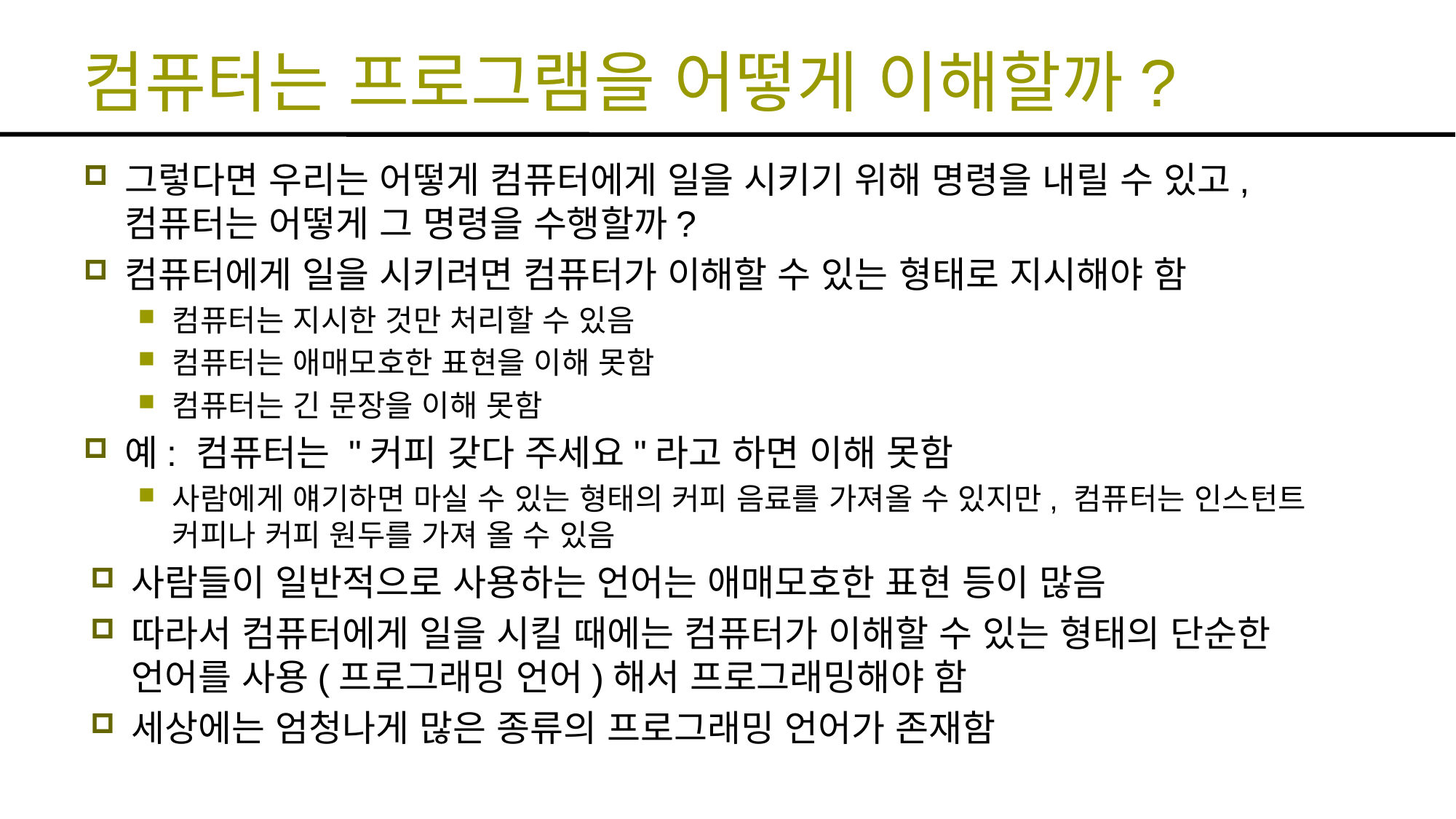

# 컴퓨터는 프로그램을 어떻게 이해할까?
그렇다면 우리는 어떻게 컴퓨터에게 일을 시키기 위해 명령을 내릴 수 있고, 컴퓨터는 어떻게 그 명령을 수행할까?
컴퓨터에게 일을 시키려면 컴퓨터가 이해할 수 있는 형태로 지시해야 함
컴퓨터는 지시한 것만 처리할 수 있음
컴퓨터는 애매모호한 표현을 이해 못함
컴퓨터는 긴 문장을 이해 못함
예: 컴퓨터는 "커피 갖다 주세요"라고 하면 이해 못함
사람에게 얘기하면 마실 수 있는 형태의 커피 음료를 가져올 수 있지만, 컴퓨터는 인스턴트 커피나 커피 원두를 가져 올 수 있음
사람들이 일반적으로 사용하는 언어는 애매모호한 표현 등이 많음
따라서 컴퓨터에게 일을 시킬 때에는 컴퓨터가 이해할 수 있는 형태의 단순한 언어를 사용(프로그래밍 언어)해서 프로그래밍해야 함
세상에는 엄청나게 많은 종류의 프로그래밍 언어가 존재함